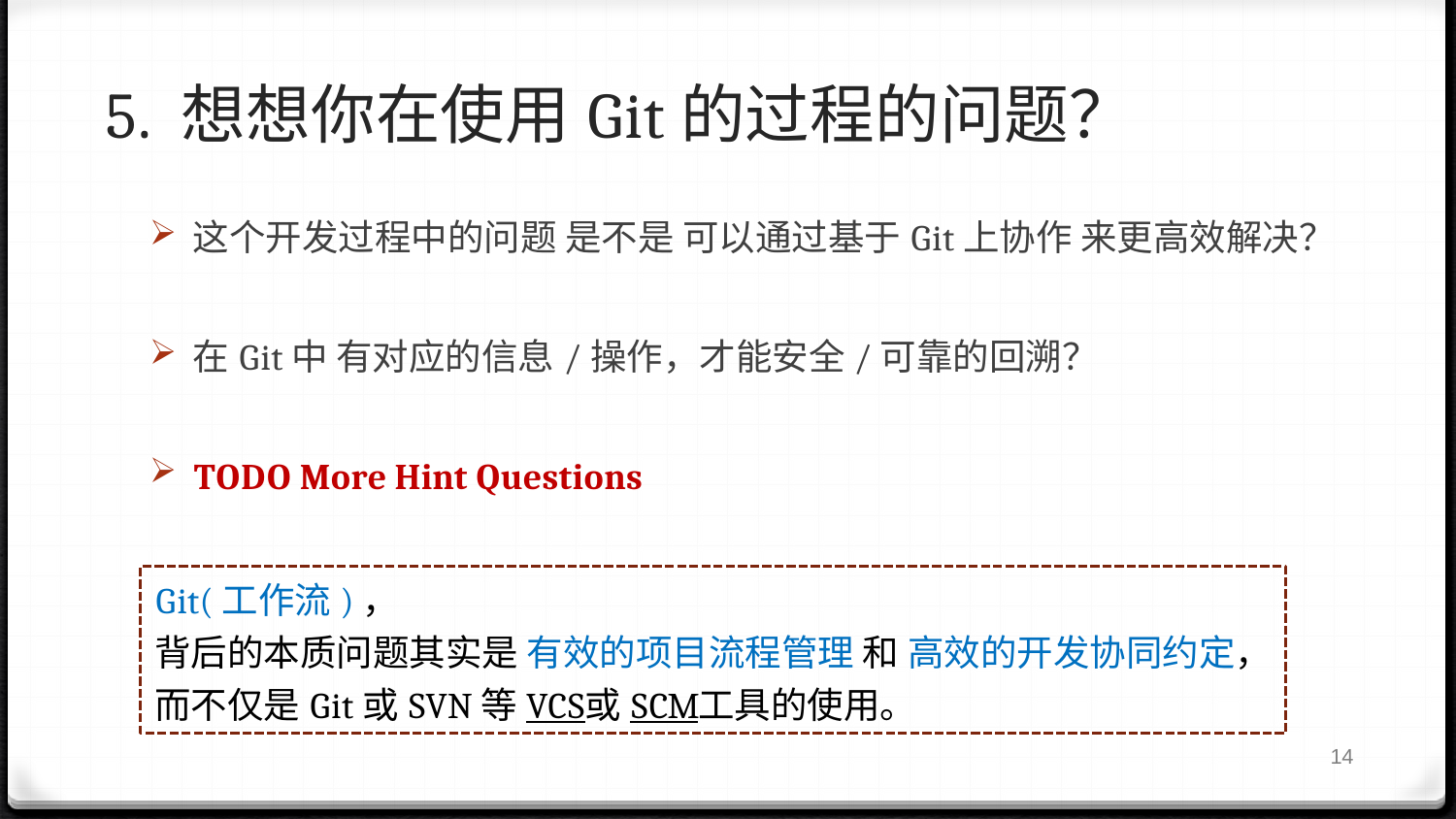

# 5. 想想你在使用Git的过程的问题？
这个开发过程中的问题 是不是 可以通过基于Git上协作 来更高效解决？

在Git中 有对应的信息/操作，才能安全/可靠的回溯？

TODO More Hint Questions
Git(工作流)，
背后的本质问题其实是 有效的项目流程管理 和 高效的开发协同约定，
而不仅是Git或SVN等VCS或SCM工具的使用。
14